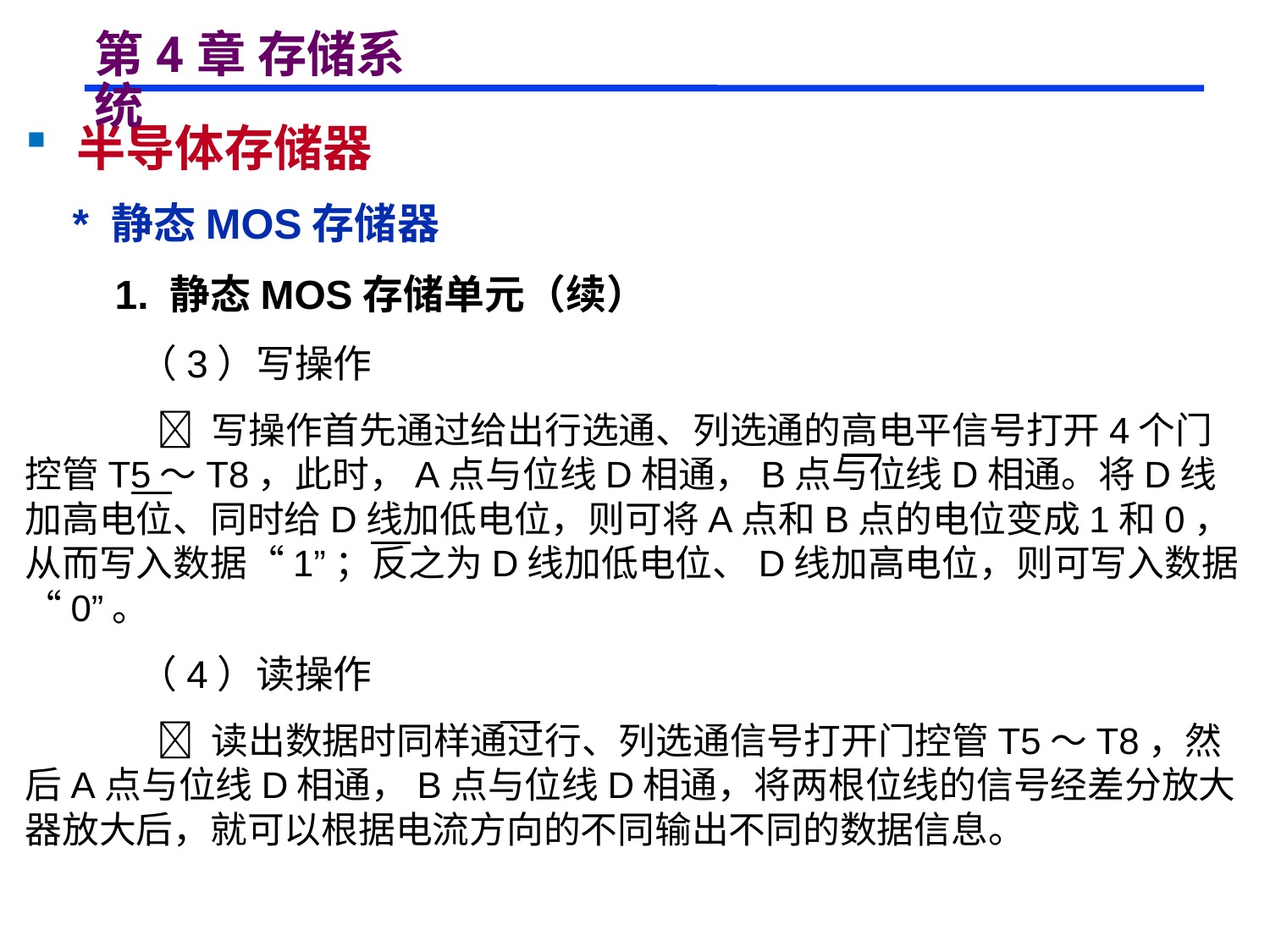

# 第4章 存储系统
 半导体存储器
    * 静态MOS存储器
        1. 静态MOS存储单元（续）
            （3）写操作
                ♣ 写操作首先通过给出行选通、列选通的高电平信号打开4个门控管T5～T8，此时，A点与位线D相通，B点与位线D相通。将D线加高电位、同时给D线加低电位，则可将A点和B点的电位变成1和0，从而写入数据“1”；反之为D线加低电位、D线加高电位，则可写入数据“0”。
            （4）读操作
                ♣ 读出数据时同样通过行、列选通信号打开门控管T5～T8，然后A点与位线D相通，B点与位线D相通，将两根位线的信号经差分放大器放大后，就可以根据电流方向的不同输出不同的数据信息。